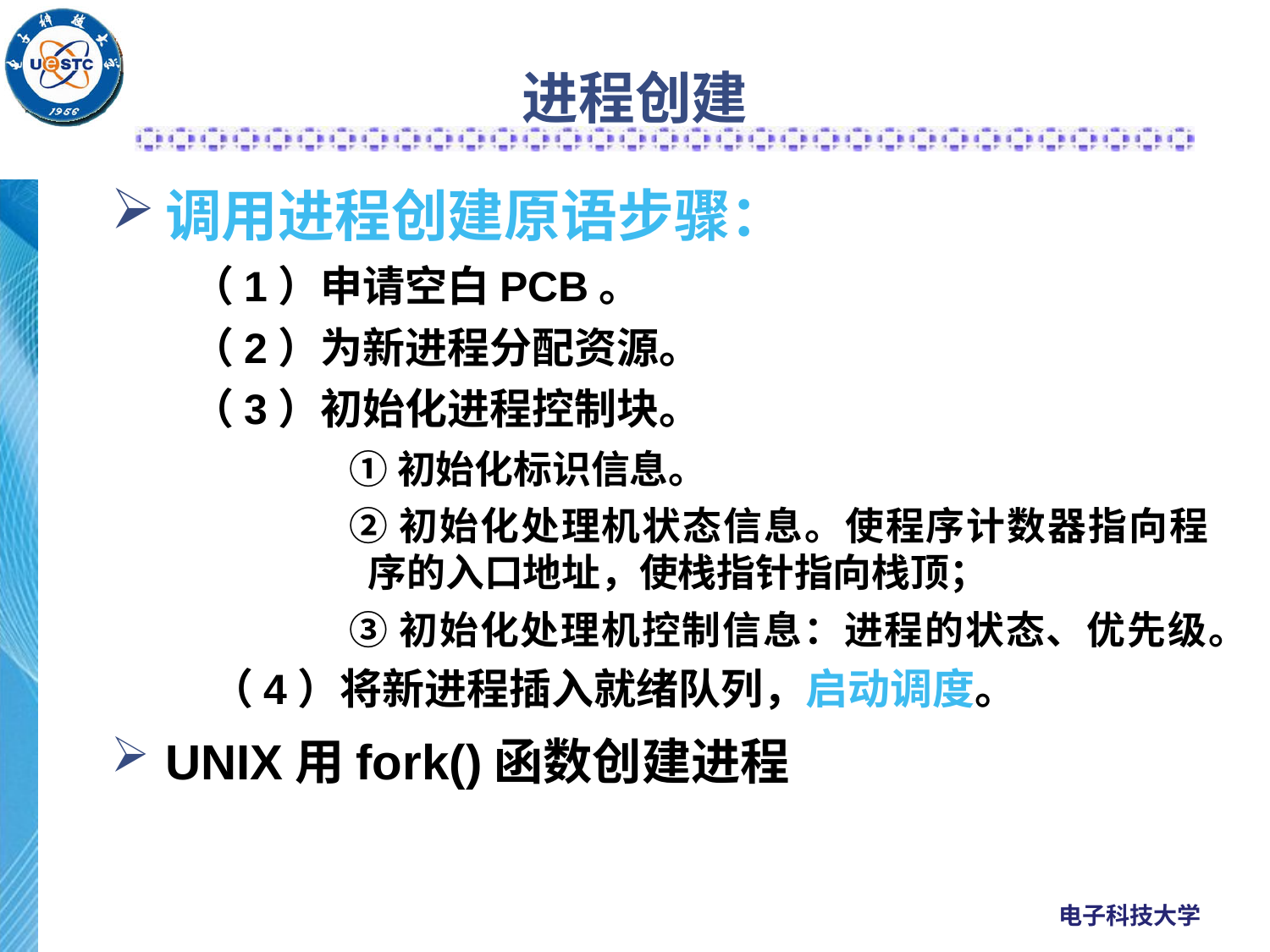

# 进程创建
调用进程创建原语步骤：
（1）申请空白PCB。
（2）为新进程分配资源。
（3）初始化进程控制块。
①初始化标识信息。
②初始化处理机状态信息。使程序计数器指向程序的入口地址，使栈指针指向栈顶；
③初始化处理机控制信息：进程的状态、优先级。
 （4）将新进程插入就绪队列，启动调度。
UNIX用fork()函数创建进程